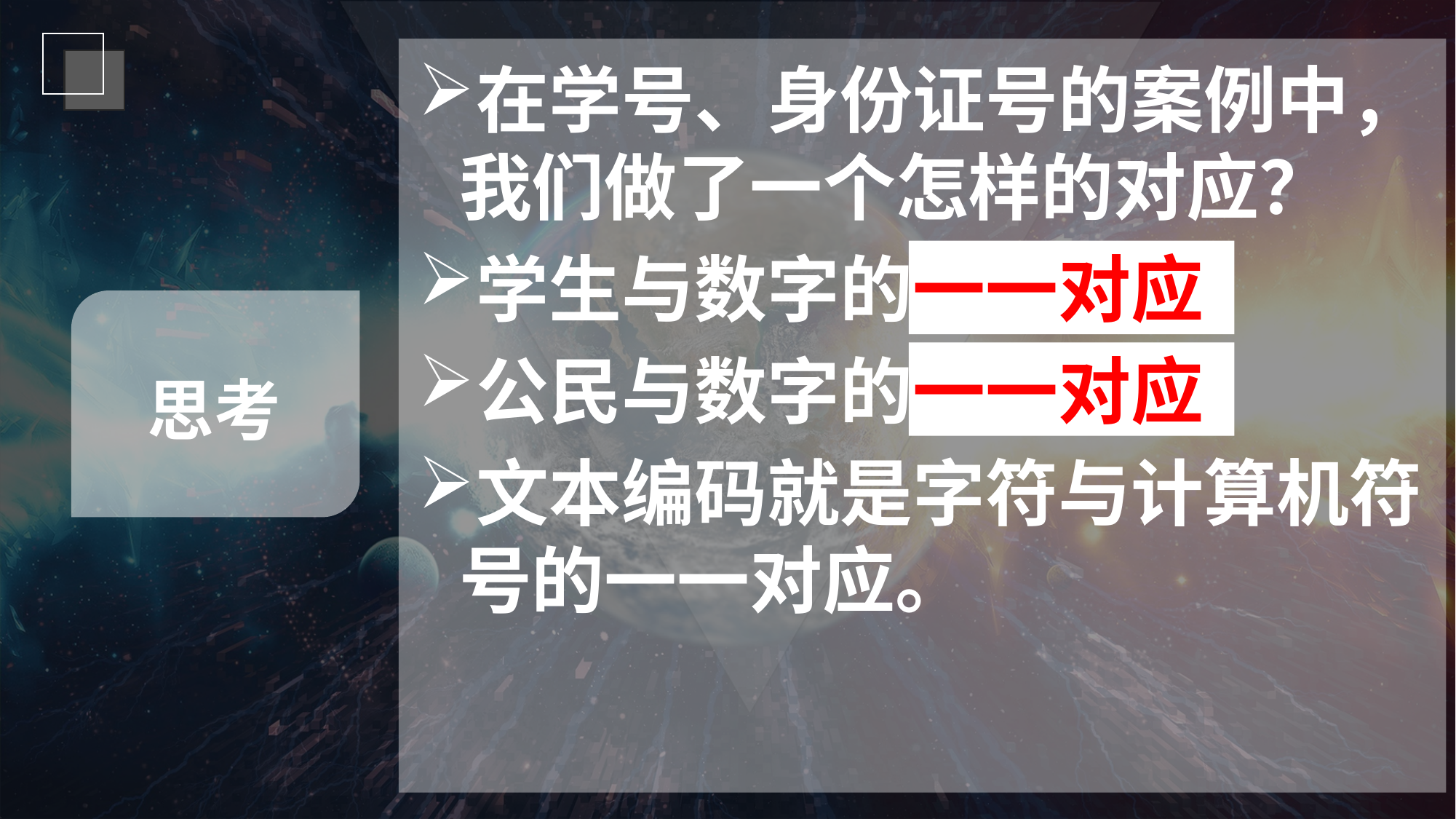

在学号、身份证号的案例中，我们做了一个怎样的对应？
学生与数字的一一对应
公民与数字的一一对应
文本编码就是字符与计算机符号的一一对应。

思考